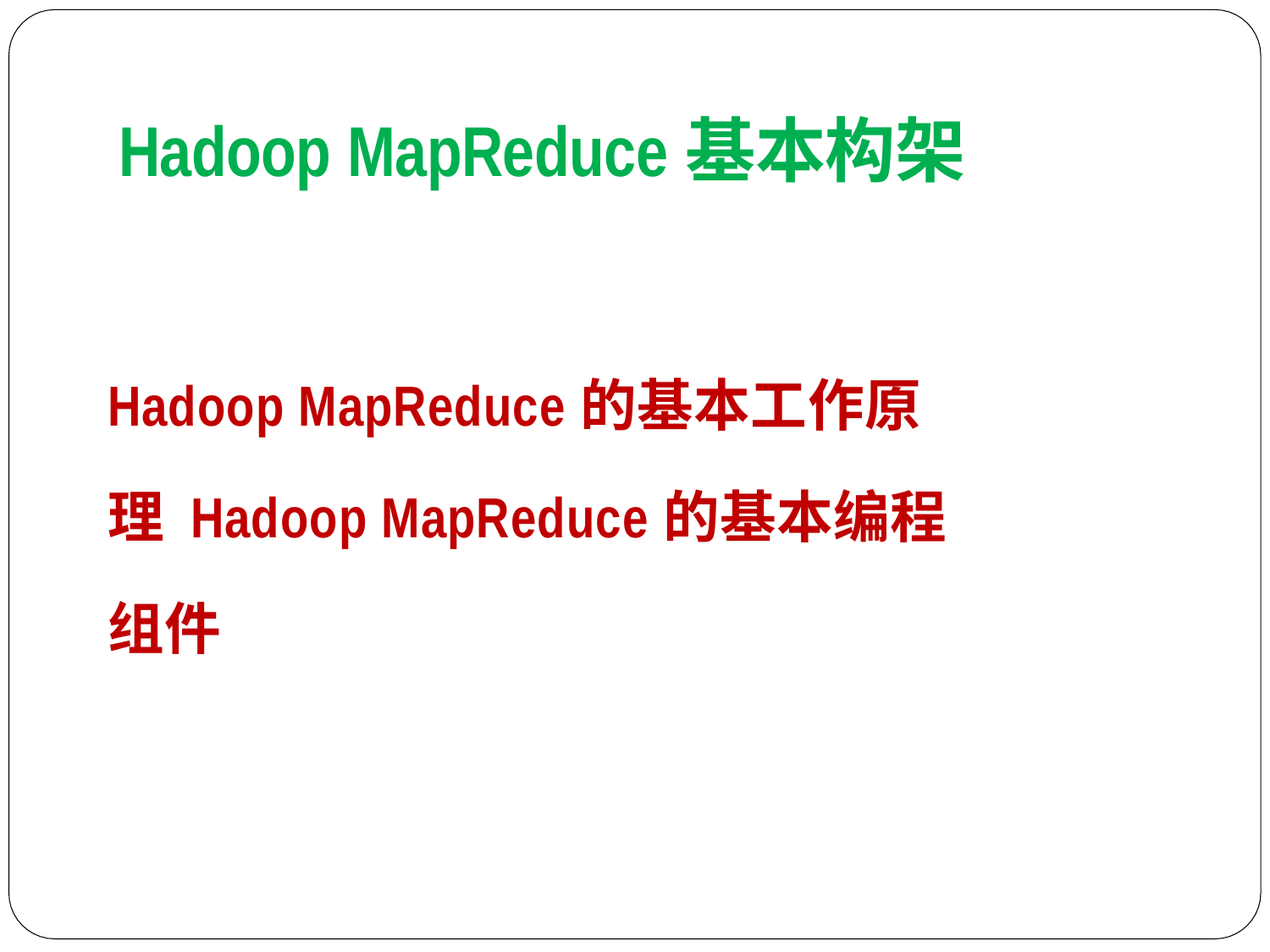

# Hadoop MapReduce基本构架
Hadoop MapReduce的基本工作原理 Hadoop MapReduce的基本编程组件